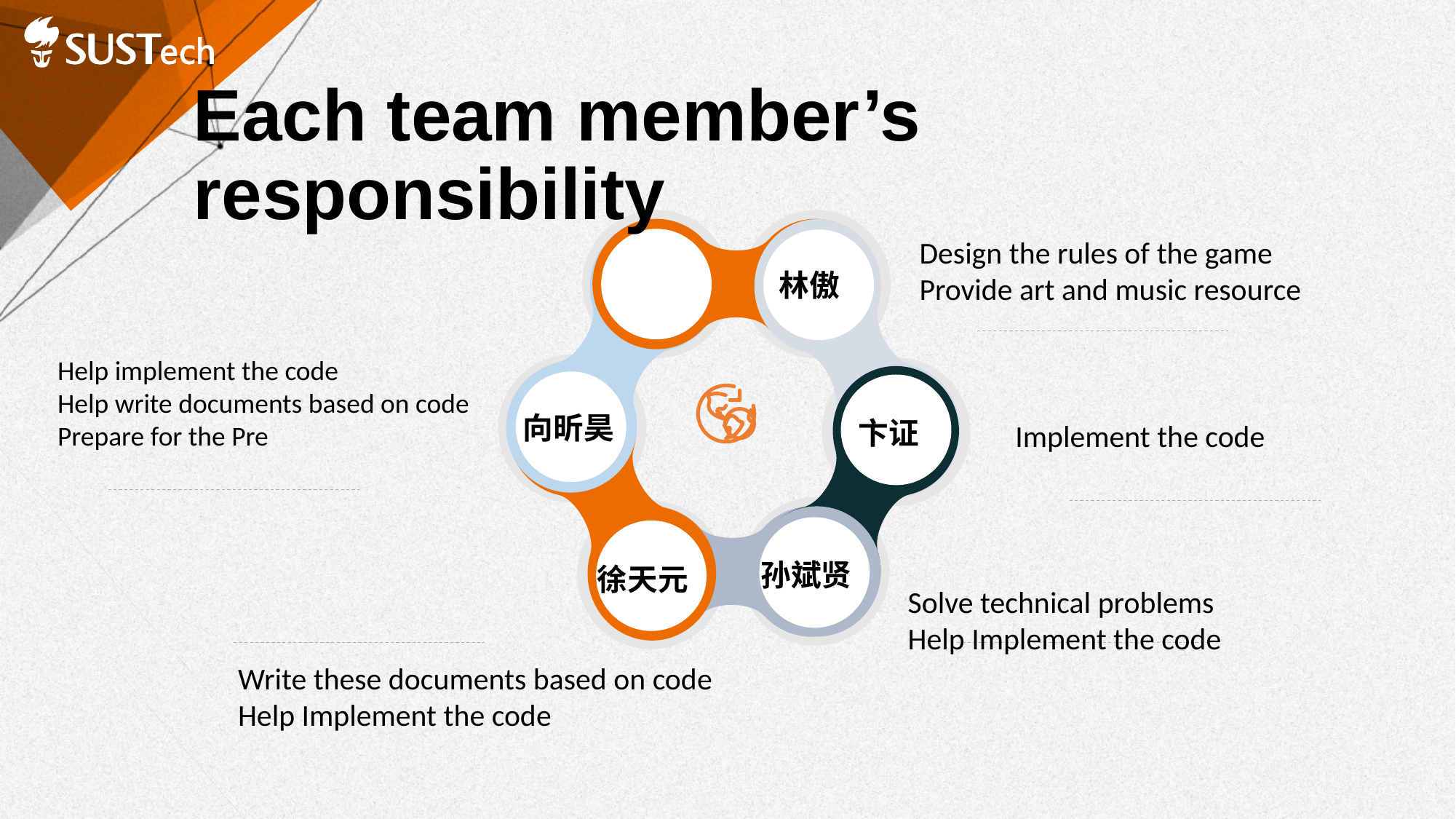

# Each team member’s responsibility

Design the rules of the game
Provide art and music resource
林傲
Help implement the code
Help write documents based on code
Prepare for the Pre

向昕昊

卞证

Implement the code

孙斌贤
徐天元
Solve technical problems
Help Implement the code

Write these documents based on code
Help Implement the code